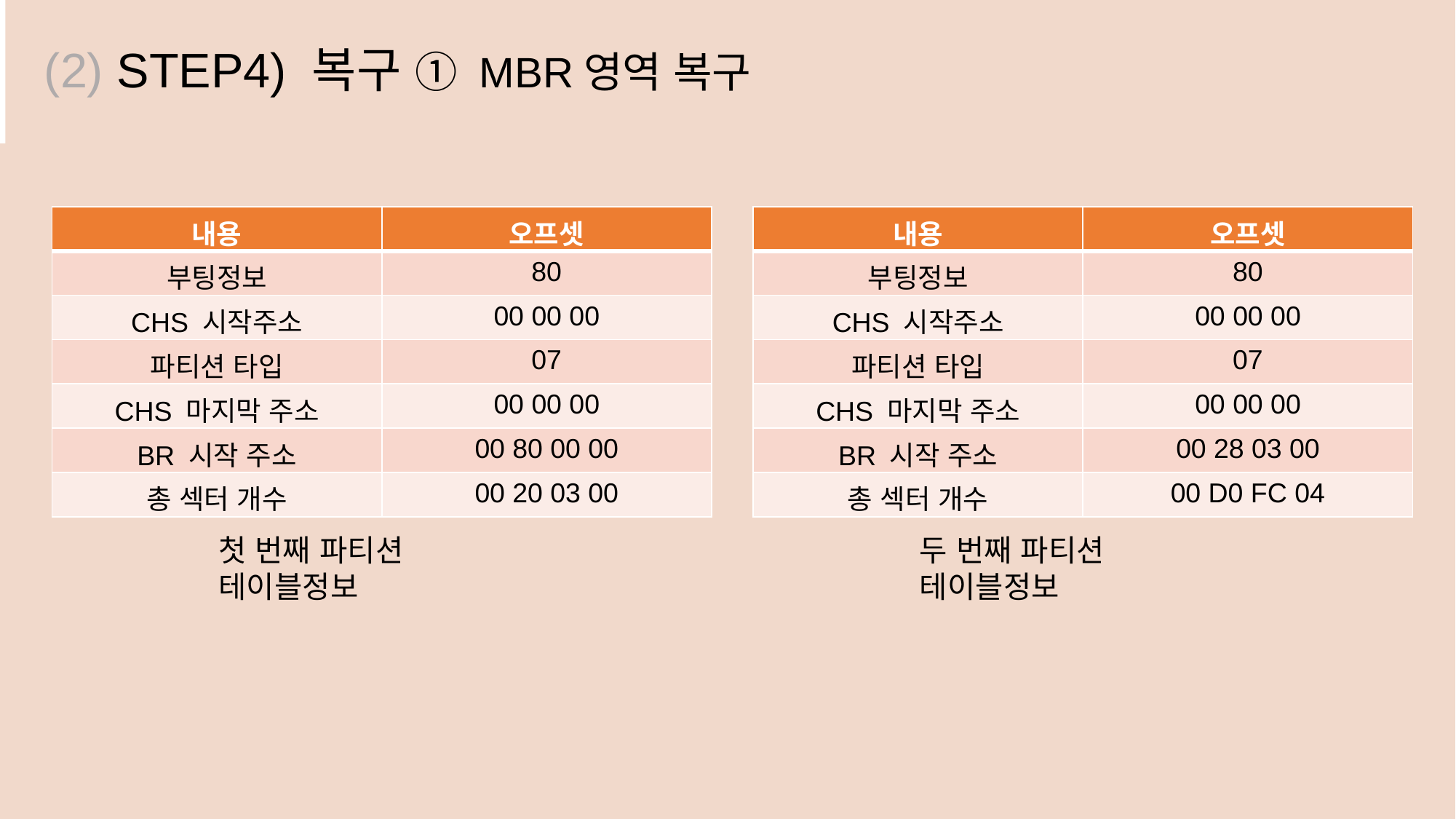

(2) STEP4) 복구 ① MBR영역 복구
| 내용 | 오프셋 |
| --- | --- |
| 부팅정보 | 80 |
| CHS 시작주소 | 00 00 00 |
| 파티션 타입 | 07 |
| CHS 마지막 주소 | 00 00 00 |
| BR 시작 주소 | 00 80 00 00 |
| 총 섹터 개수 | 00 20 03 00 |
| 내용 | 오프셋 |
| --- | --- |
| 부팅정보 | 80 |
| CHS 시작주소 | 00 00 00 |
| 파티션 타입 | 07 |
| CHS 마지막 주소 | 00 00 00 |
| BR 시작 주소 | 00 28 03 00 |
| 총 섹터 개수 | 00 D0 FC 04 |
첫 번째 파티션 테이블정보
두 번째 파티션 테이블정보